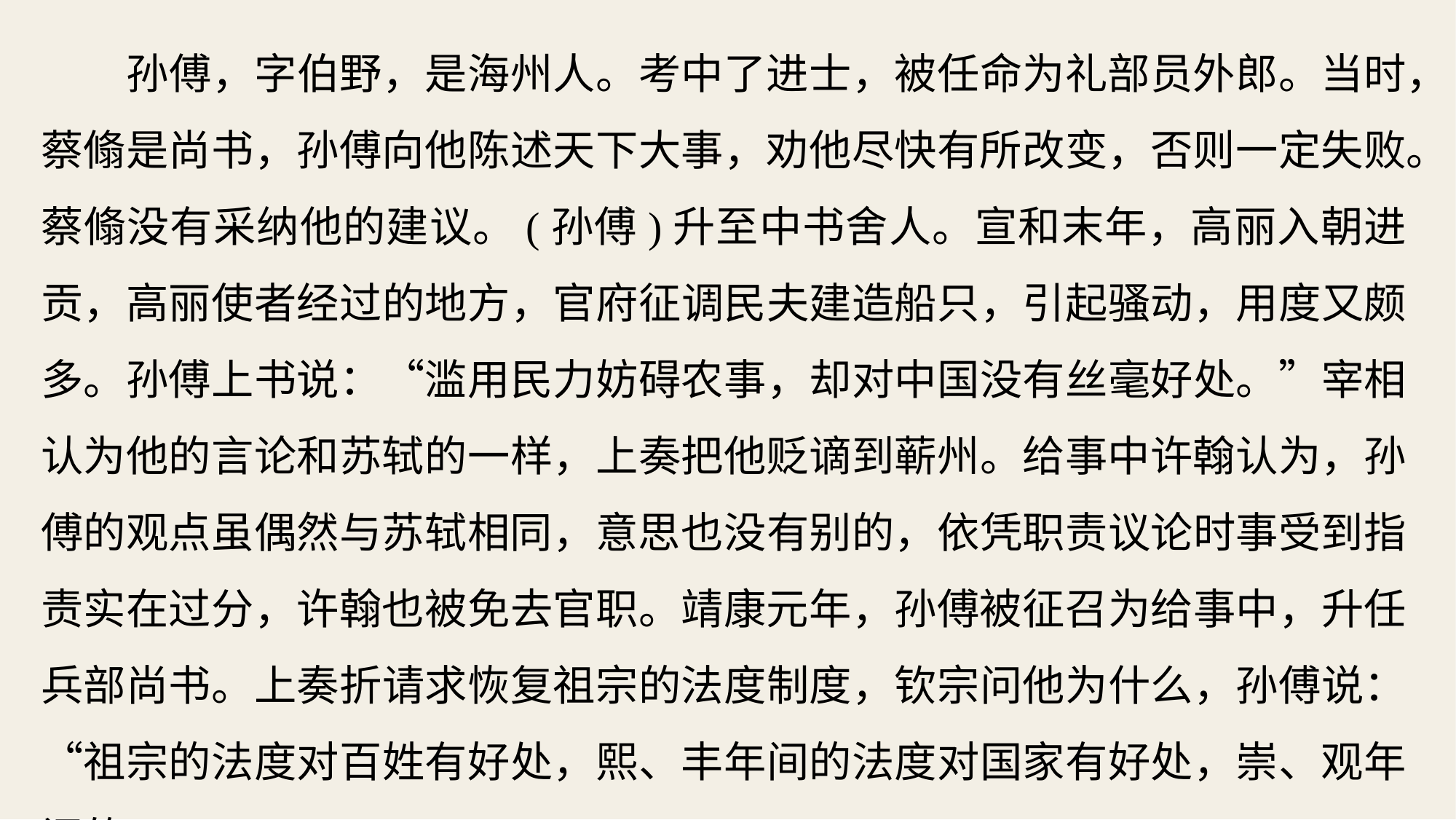

孙傅，字伯野，是海州人。考中了进士，被任命为礼部员外郎。当时，蔡翛是尚书，孙傅向他陈述天下大事，劝他尽快有所改变，否则一定失败。蔡翛没有采纳他的建议。(孙傅)升至中书舍人。宣和末年，高丽入朝进贡，高丽使者经过的地方，官府征调民夫建造船只，引起骚动，用度又颇多。孙傅上书说：“滥用民力妨碍农事，却对中国没有丝毫好处。”宰相认为他的言论和苏轼的一样，上奏把他贬谪到蕲州。给事中许翰认为，孙傅的观点虽偶然与苏轼相同，意思也没有别的，依凭职责议论时事受到指责实在过分，许翰也被免去官职。靖康元年，孙傅被征召为给事中，升任兵部尚书。上奏折请求恢复祖宗的法度制度，钦宗问他为什么，孙傅说：“祖宗的法度对百姓有好处，熙、丰年间的法度对国家有好处，崇、观年间的